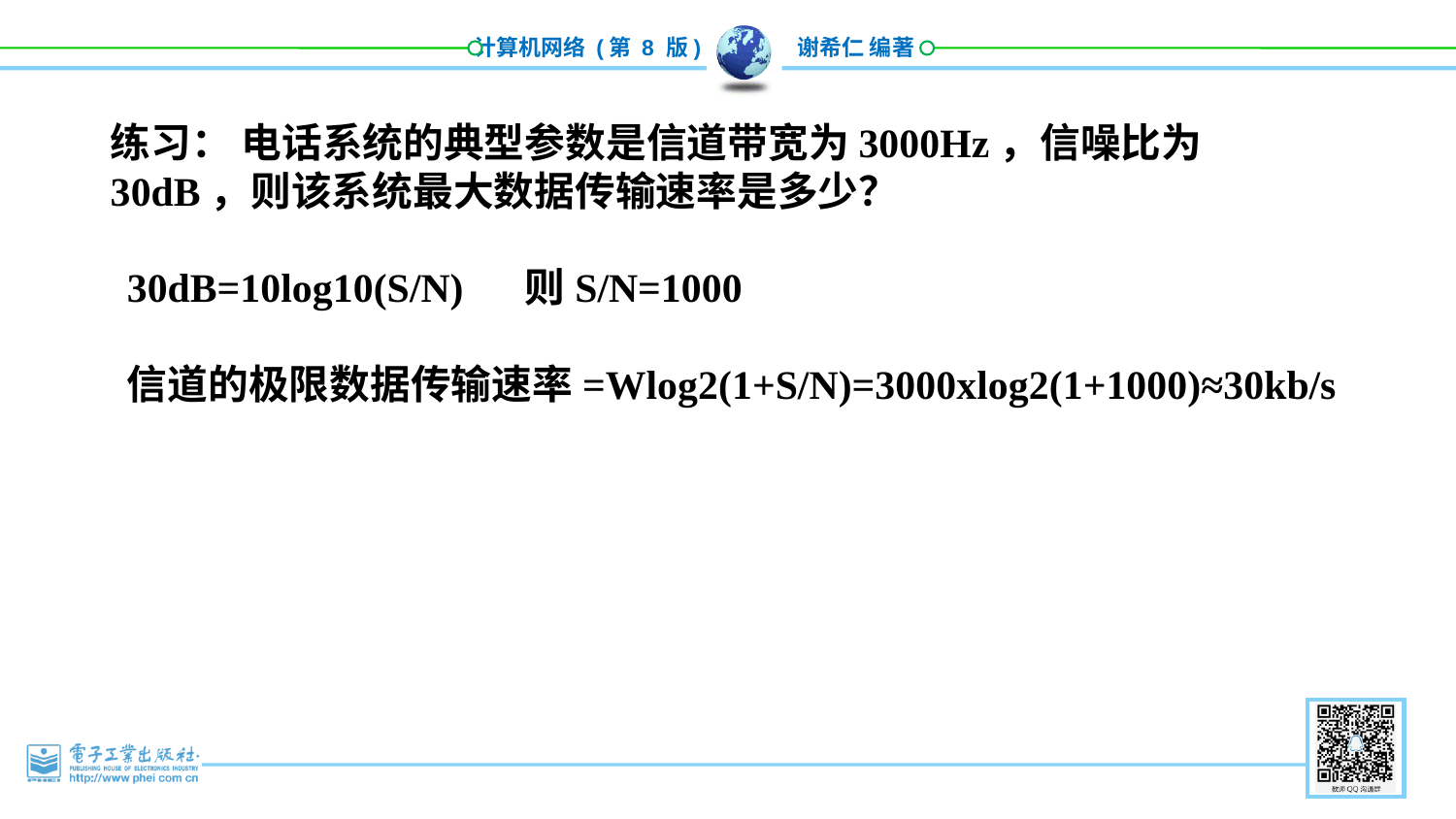

练习： 电话系统的典型参数是信道带宽为3000Hz，信噪比为30dB，则该系统最大数据传输速率是多少？
30dB=10log10(S/N)     则S/N=1000

信道的极限数据传输速率=Wlog2(1+S/N)=3000xlog2(1+1000)≈30kb/s